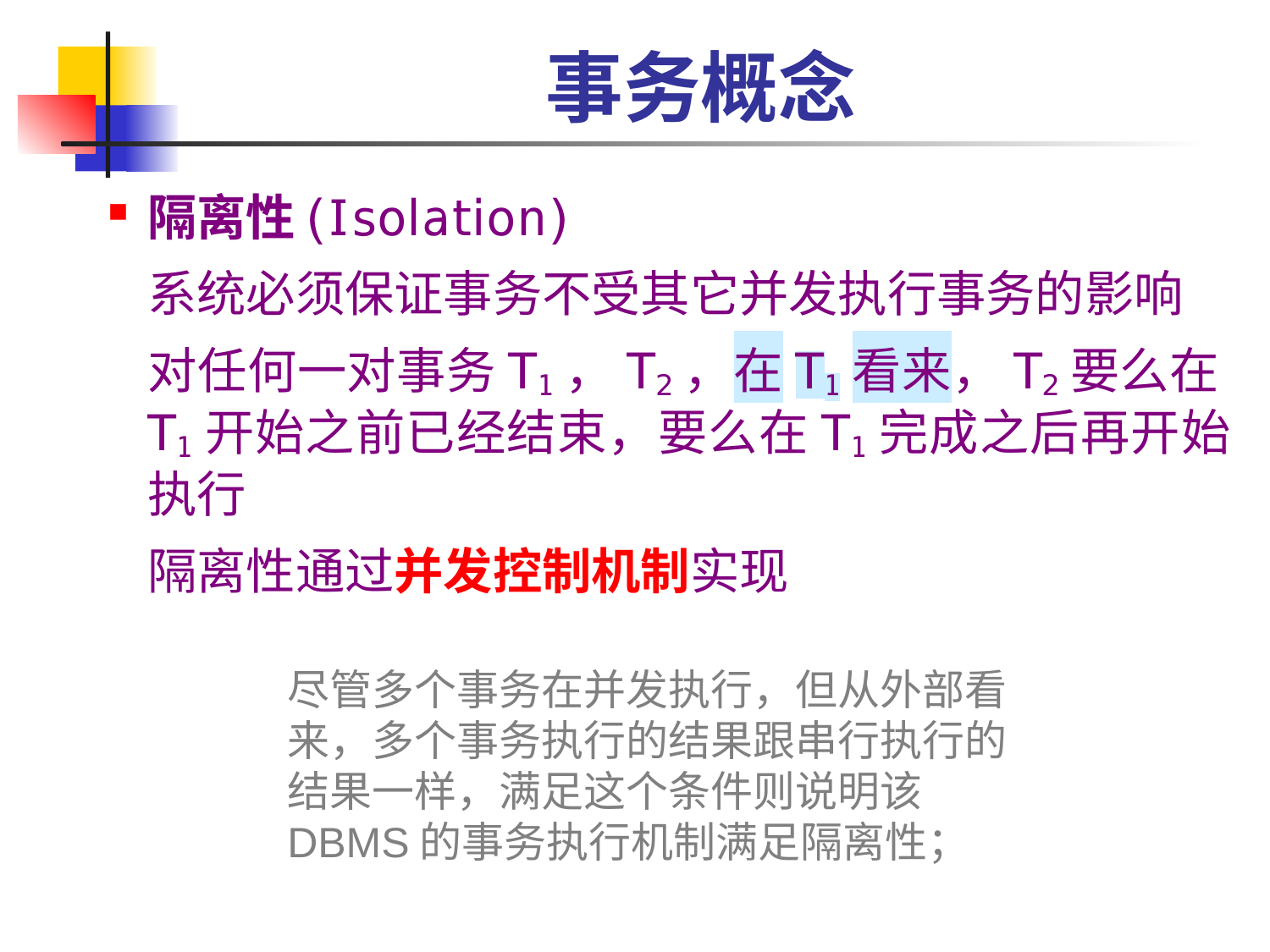

# 事务概念
隔离性(Isolation)
	系统必须保证事务不受其它并发执行事务的影响
	对任何一对事务T1，T2，在T1看来，T2要么在T1开始之前已经结束，要么在T1完成之后再开始执行
	隔离性通过并发控制机制实现
尽管多个事务在并发执行，但从外部看来，多个事务执行的结果跟串行执行的结果一样，满足这个条件则说明该DBMS的事务执行机制满足隔离性；